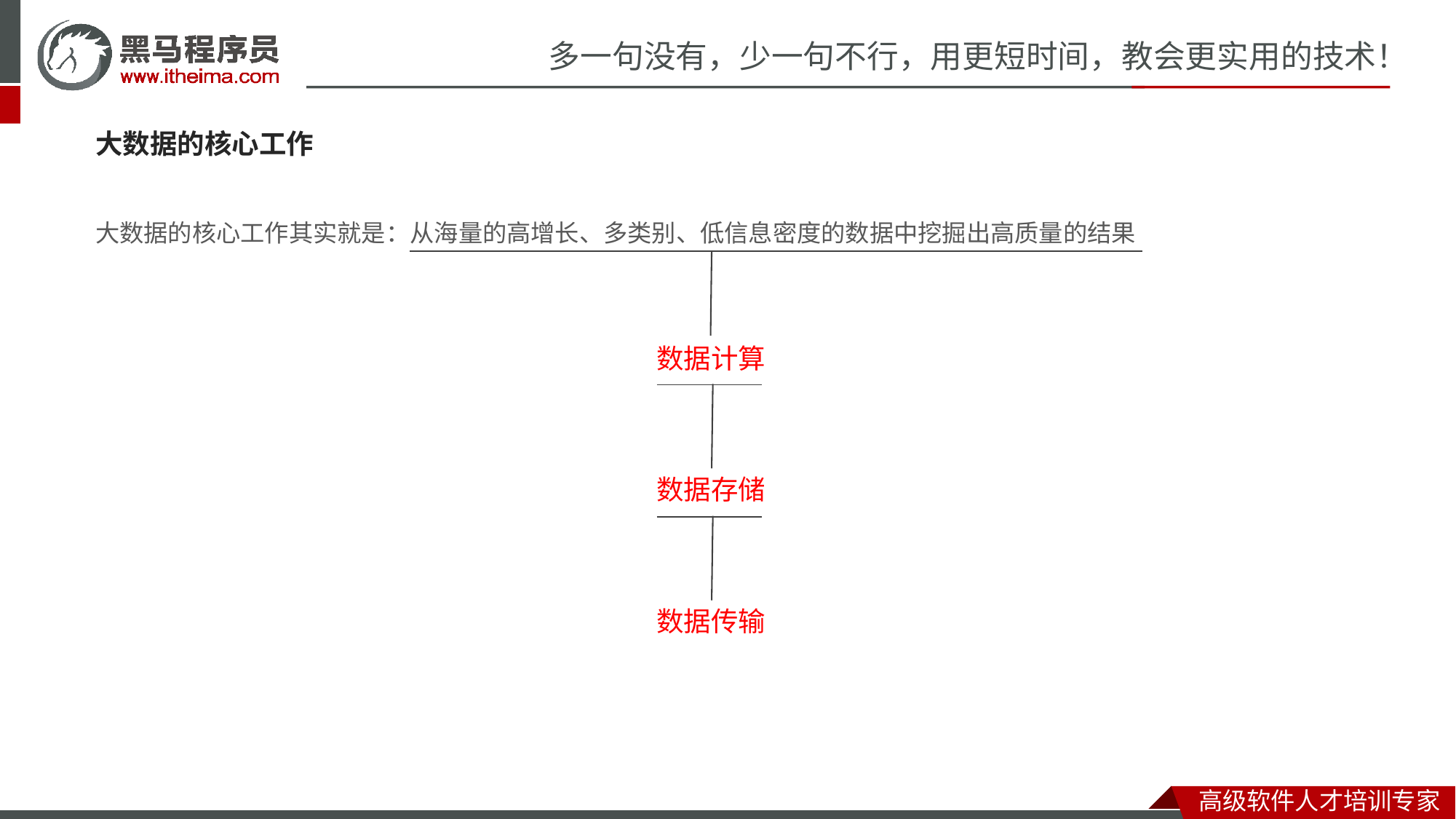

大数据的核心工作
大数据的核心工作其实就是：从海量的高增长、多类别、低信息密度的数据中挖掘出高质量的结果
数据计算
数据存储
数据传输